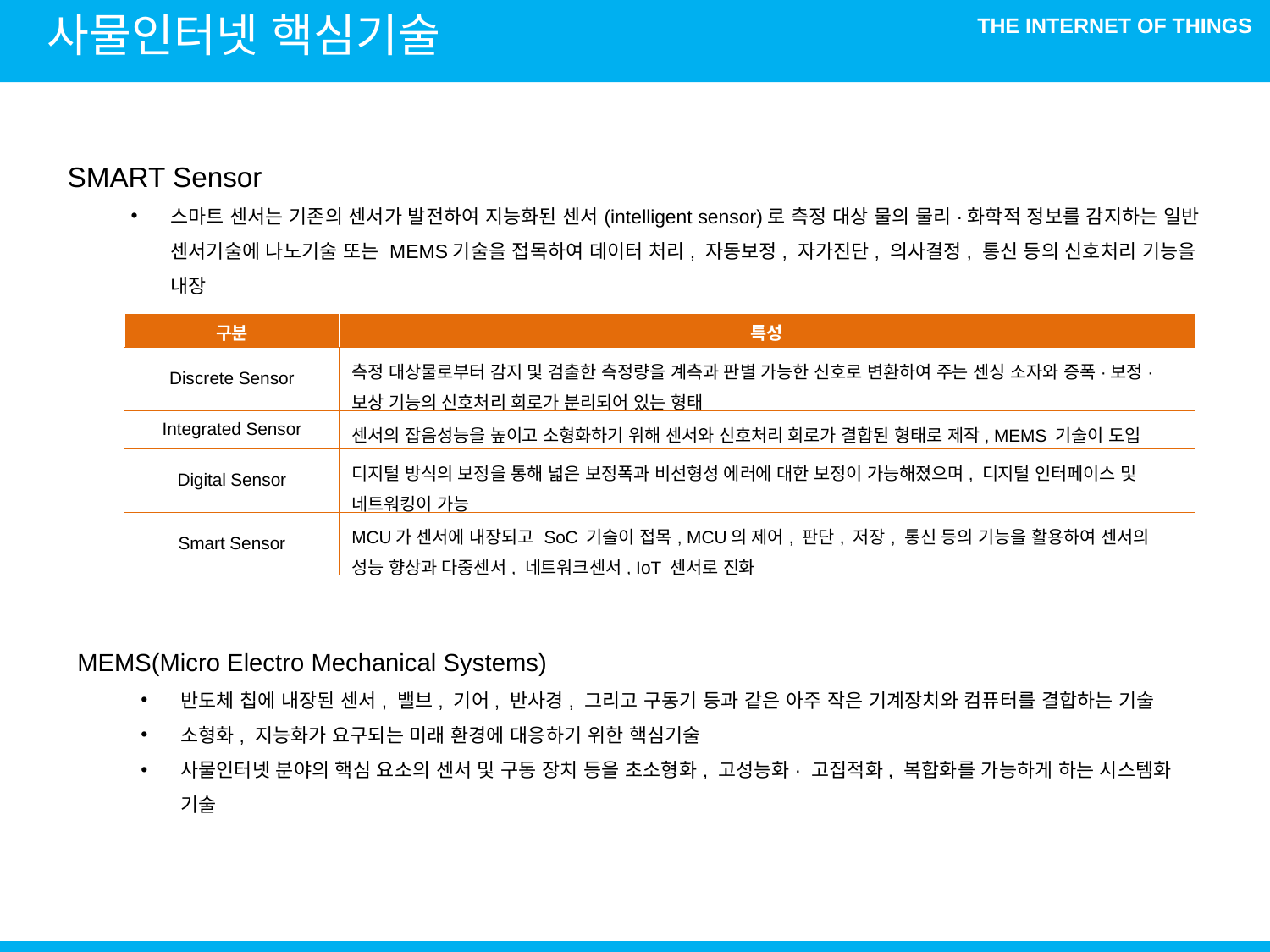

사물인터넷 핵심기술
SMART Sensor
스마트 센서는 기존의 센서가 발전하여 지능화된 센서(intelligent sensor)로 측정 대상 물의 물리·화학적 정보를 감지하는 일반 센서기술에 나노기술 또는 MEMS기술을 접목하여 데이터 처리, 자동보정, 자가진단, 의사결정, 통신 등의 신호처리 기능을 내장
| 구분 | 특성 |
| --- | --- |
| Discrete Sensor | 측정 대상물로부터 감지 및 검출한 측정량을 계측과 판별 가능한 신호로 변환하여 주는 센싱 소자와 증폭·보정·보상 기능의 신호처리 회로가 분리되어 있는 형태 |
| Integrated Sensor | 센서의 잡음성능을 높이고 소형화하기 위해 센서와 신호처리 회로가 결합된 형태로 제작, MEMS 기술이 도입 |
| Digital Sensor | 디지털 방식의 보정을 통해 넓은 보정폭과 비선형성 에러에 대한 보정이 가능해졌으며, 디지털 인터페이스 및 네트워킹이 가능 |
| Smart Sensor | MCU가 센서에 내장되고 SoC 기술이 접목, MCU의 제어, 판단, 저장, 통신 등의 기능을 활용하여 센서의 성능 향상과 다중센서, 네트워크센서, IoT 센서로 진화 |
MEMS(Micro Electro Mechanical Systems)
반도체 칩에 내장된 센서, 밸브, 기어, 반사경, 그리고 구동기 등과 같은 아주 작은 기계장치와 컴퓨터를 결합하는 기술
소형화, 지능화가 요구되는 미래 환경에 대응하기 위한 핵심기술
사물인터넷 분야의 핵심 요소의 센서 및 구동 장치 등을 초소형화, 고성능화· 고집적화, 복합화를 가능하게 하는 시스템화 기술